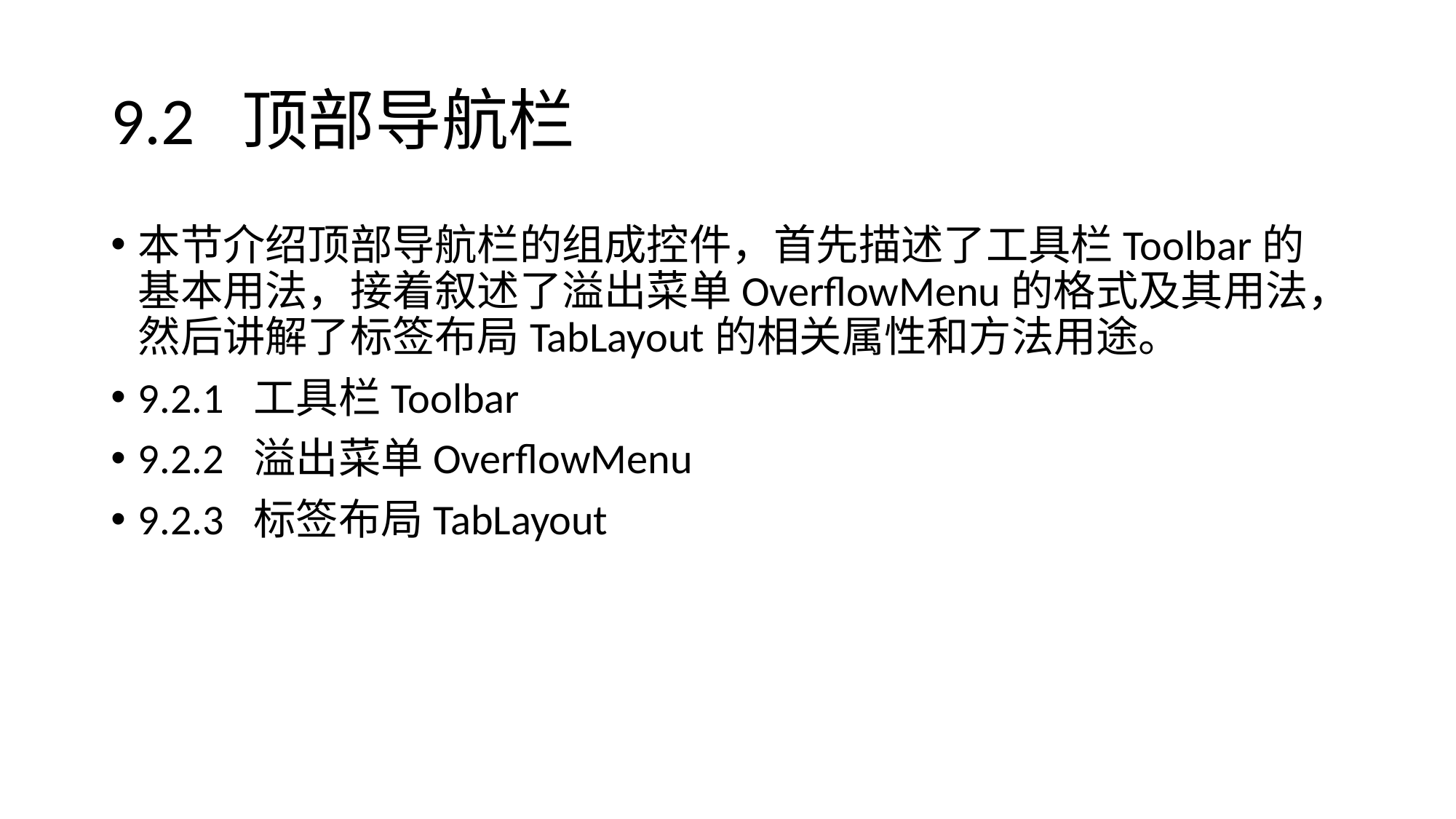

# 9.2  顶部导航栏
本节介绍顶部导航栏的组成控件，首先描述了工具栏Toolbar的基本用法，接着叙述了溢出菜单OverflowMenu的格式及其用法，然后讲解了标签布局TabLayout的相关属性和方法用途。
9.2.1  工具栏Toolbar
9.2.2  溢出菜单OverflowMenu
9.2.3  标签布局TabLayout